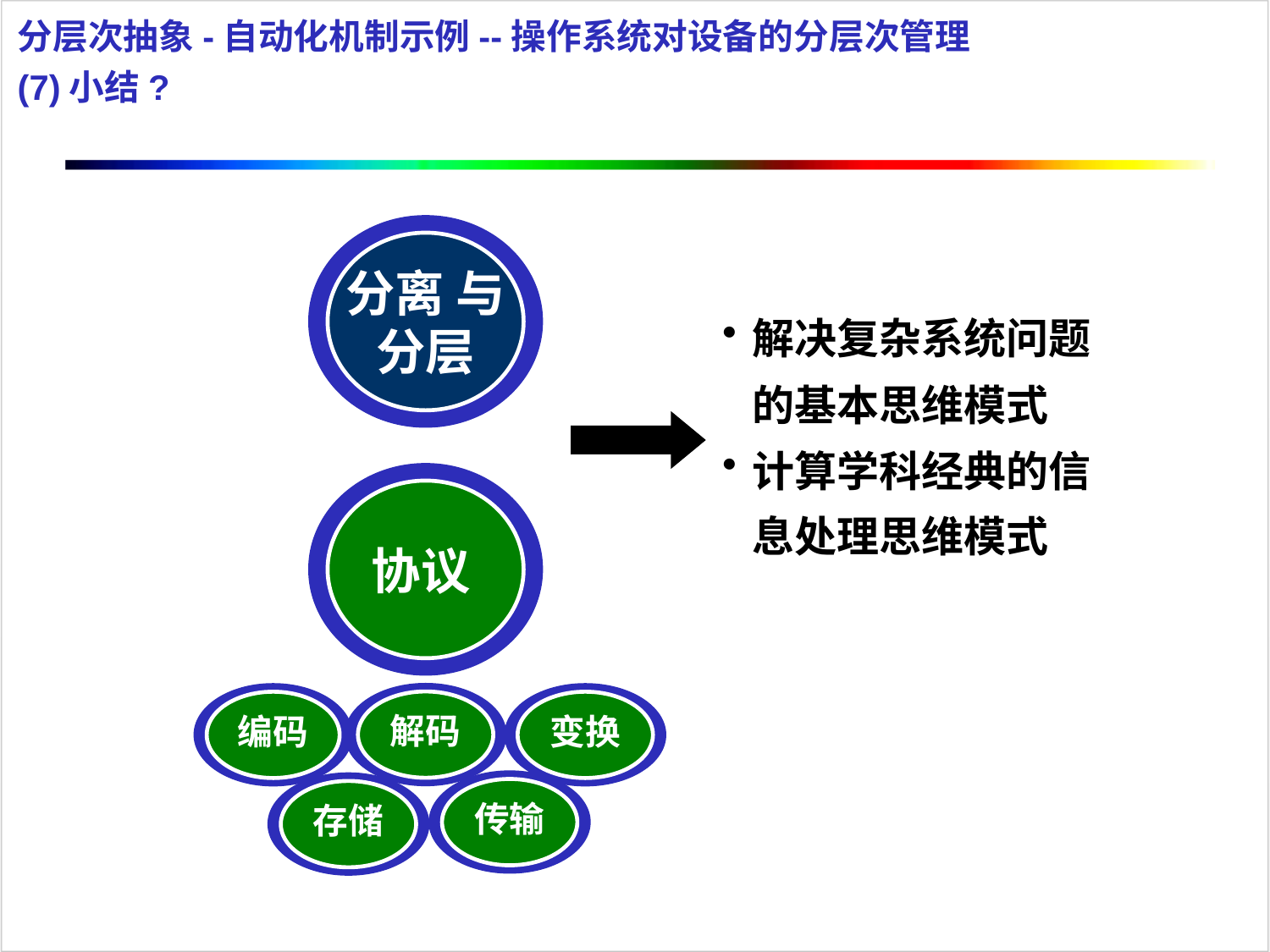

分层次抽象-自动化机制示例--操作系统对设备的分层次管理
(7)小结?

分离 与分层
解决复杂系统问题的基本思维模式
计算学科经典的信息处理思维模式

协议

解码

编码

变换

传输

存储